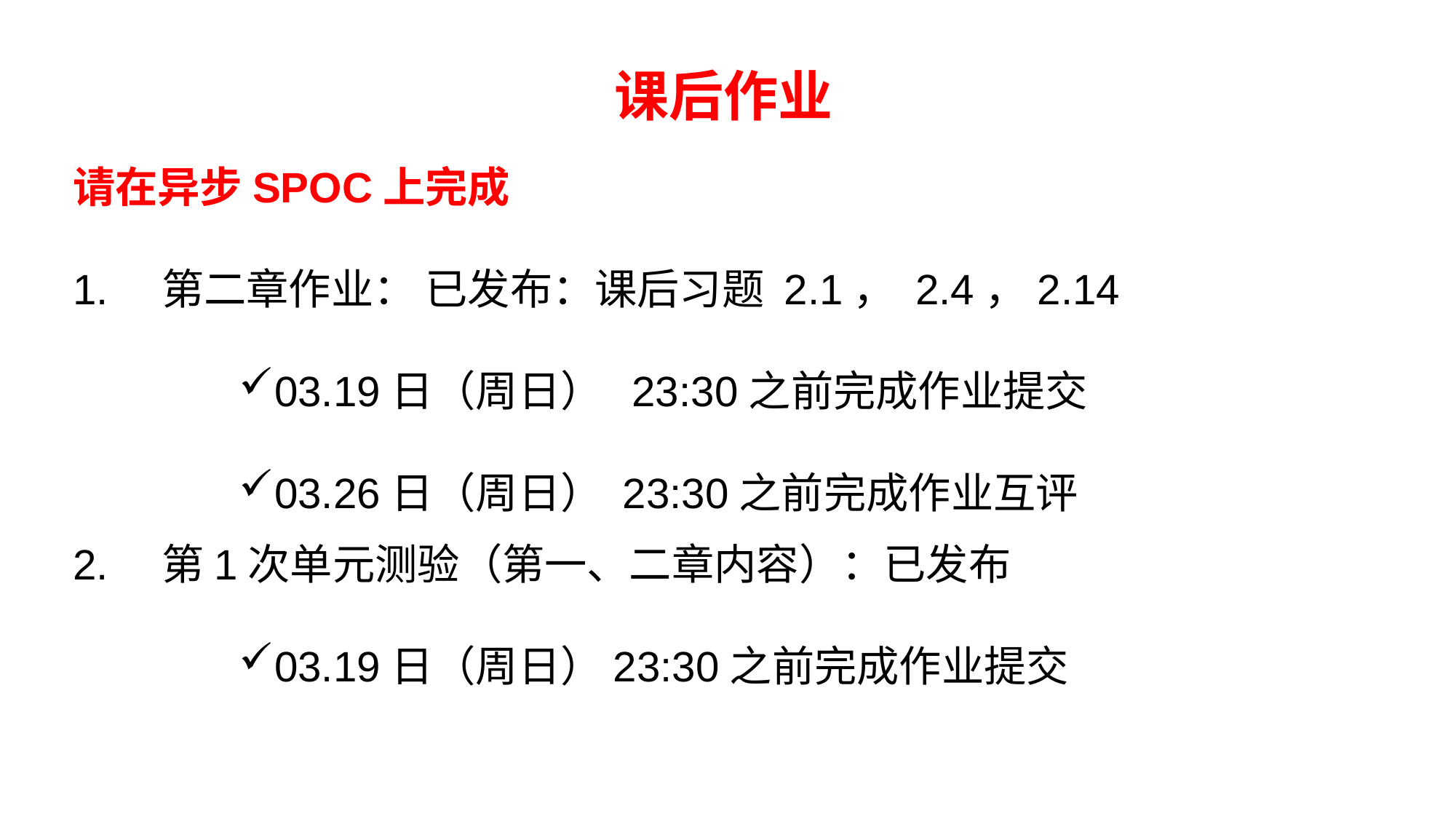

课后作业
请在异步SPOC上完成
第二章作业： 已发布：课后习题 2.1， 2.4，2.14
03.19日（周日）  23:30之前完成作业提交
03.26日（周日） 23:30之前完成作业互评
第1次单元测验（第一、二章内容）：已发布
03.19日（周日）23:30之前完成作业提交
51